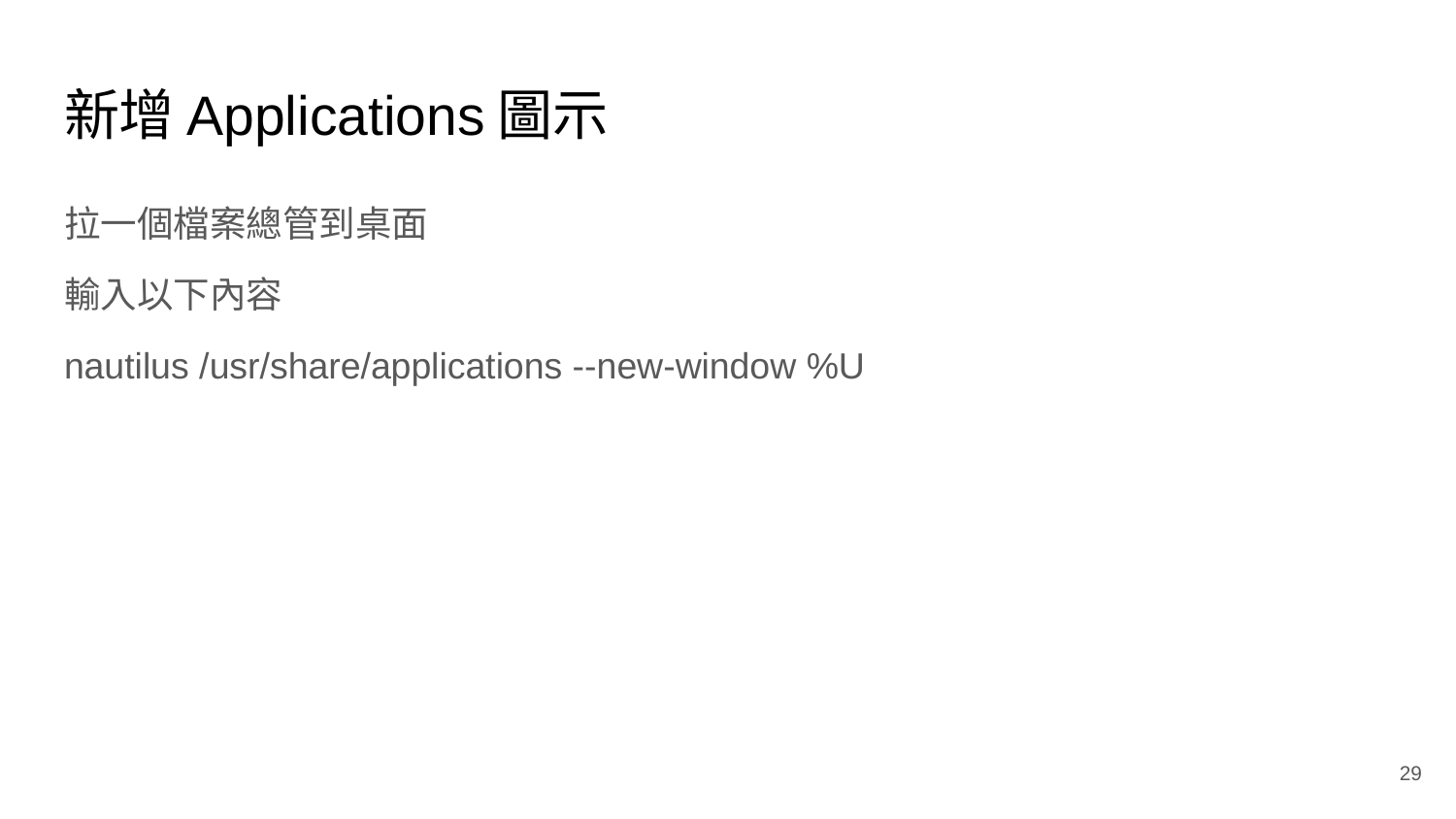

# 新增Applications圖示
拉一個檔案總管到桌面
輸入以下內容
nautilus /usr/share/applications --new-window %U
29